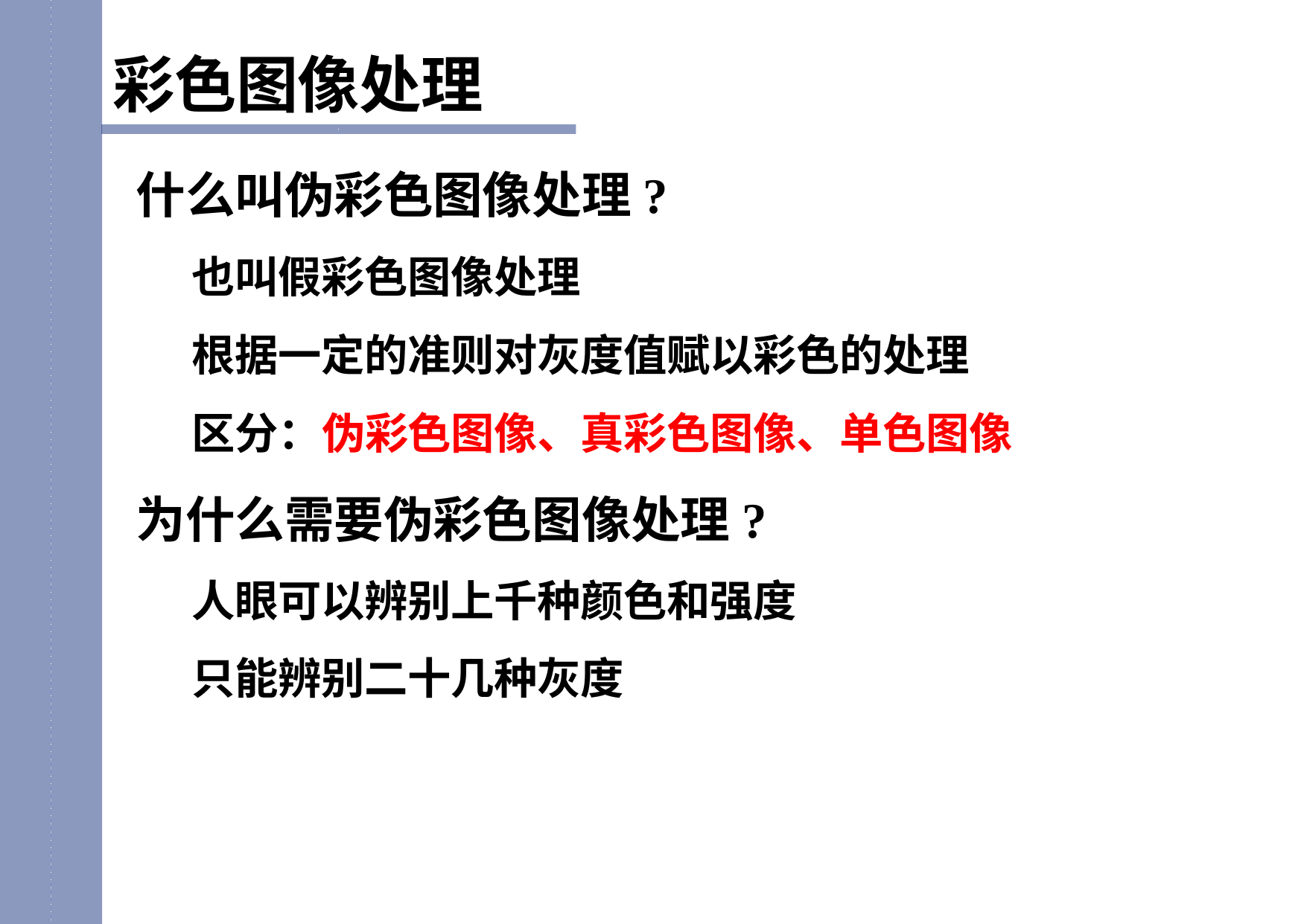

彩色图像处理
什么叫伪彩色图像处理?
也叫假彩色图像处理
根据一定的准则对灰度值赋以彩色的处理
区分：伪彩色图像、真彩色图像、单色图像
为什么需要伪彩色图像处理?
人眼可以辨别上千种颜色和强度
只能辨别二十几种灰度